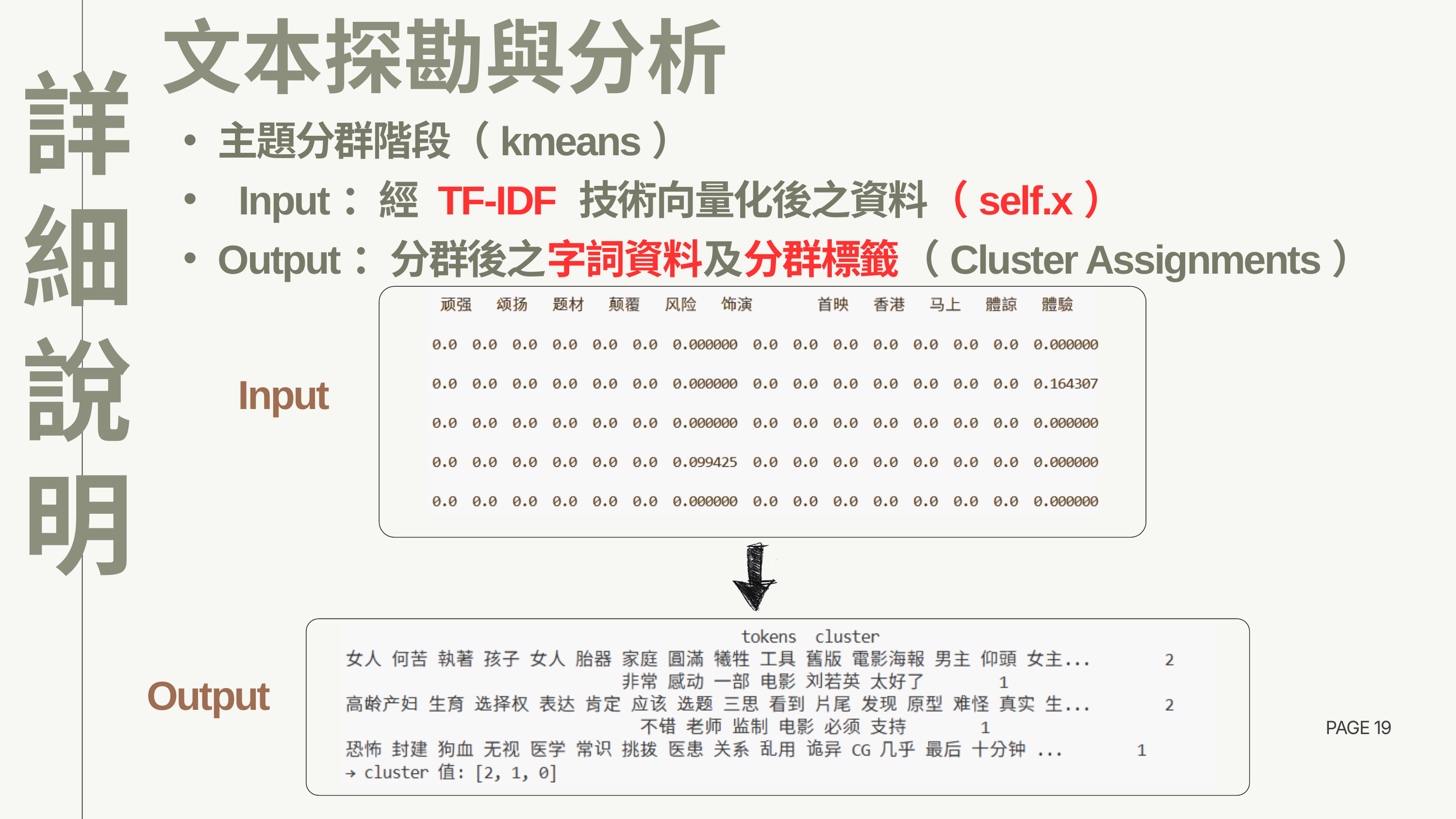

文本探勘與分析
詳細說明
主題分群階段（kmeans）
  Input：經 TF-IDF 技術向量化後之資料（self.x）
Output：分群後之字詞資料及分群標籤（Cluster Assignments）

Input

Output
PAGE 19